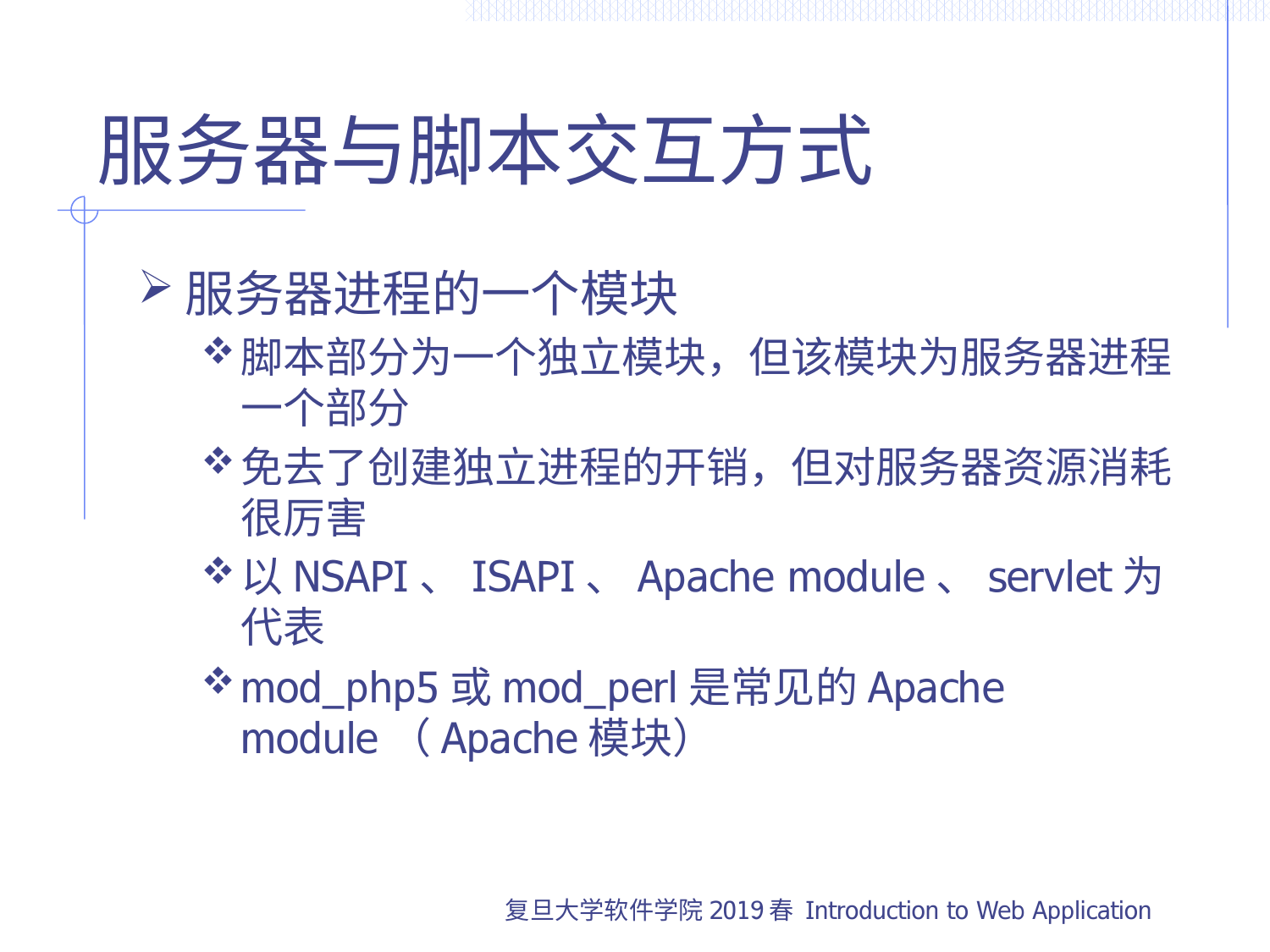

# 服务器与脚本交互方式
服务器进程的一个模块
脚本部分为一个独立模块，但该模块为服务器进程一个部分
免去了创建独立进程的开销，但对服务器资源消耗很厉害
以NSAPI、ISAPI、Apache module、servlet为代表
mod_php5或mod_perl是常见的Apache module（Apache模块）